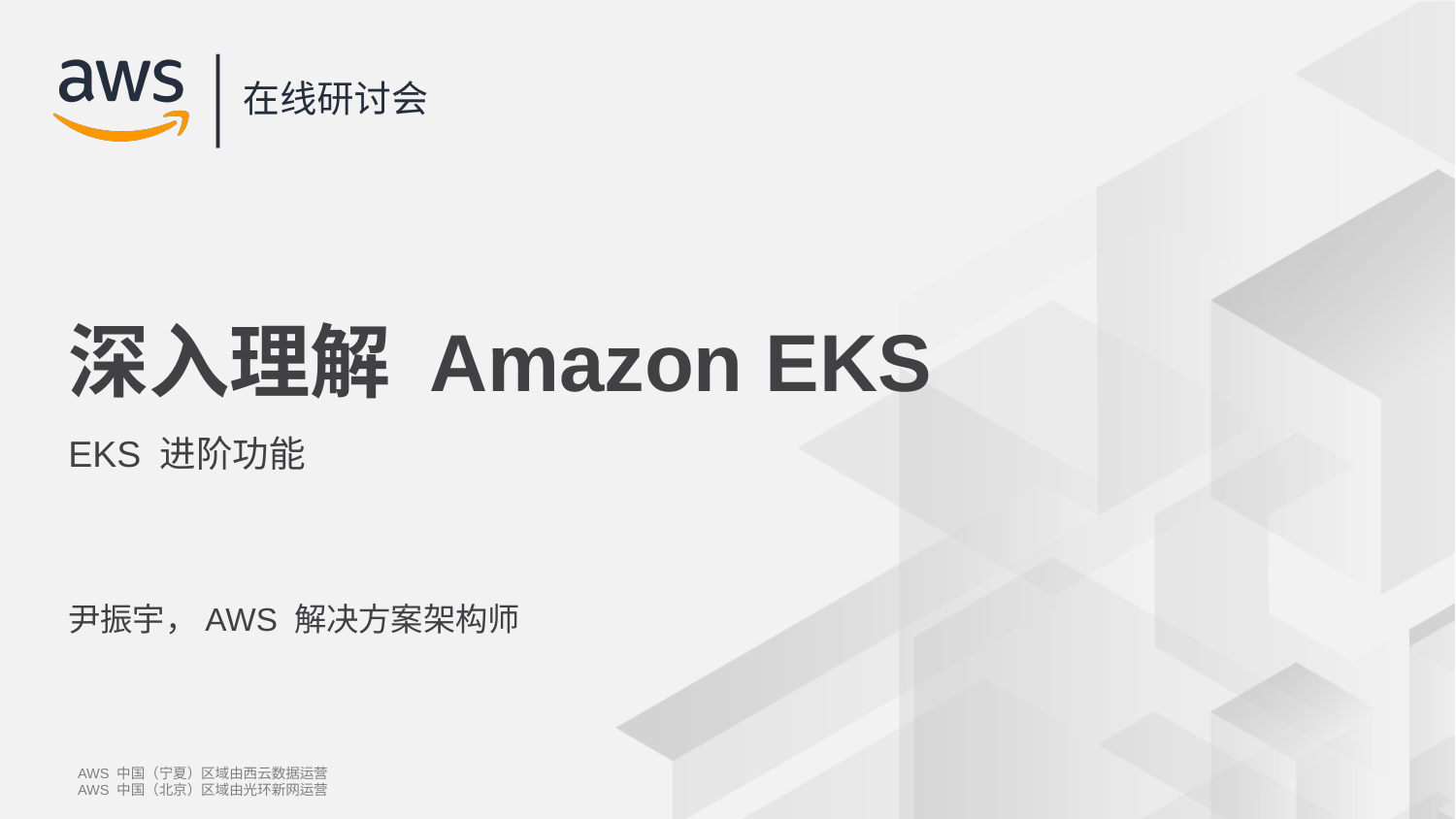

深入理解 Amazon EKS
EKS 进阶功能

尹振宇，AWS 解决方案架构师